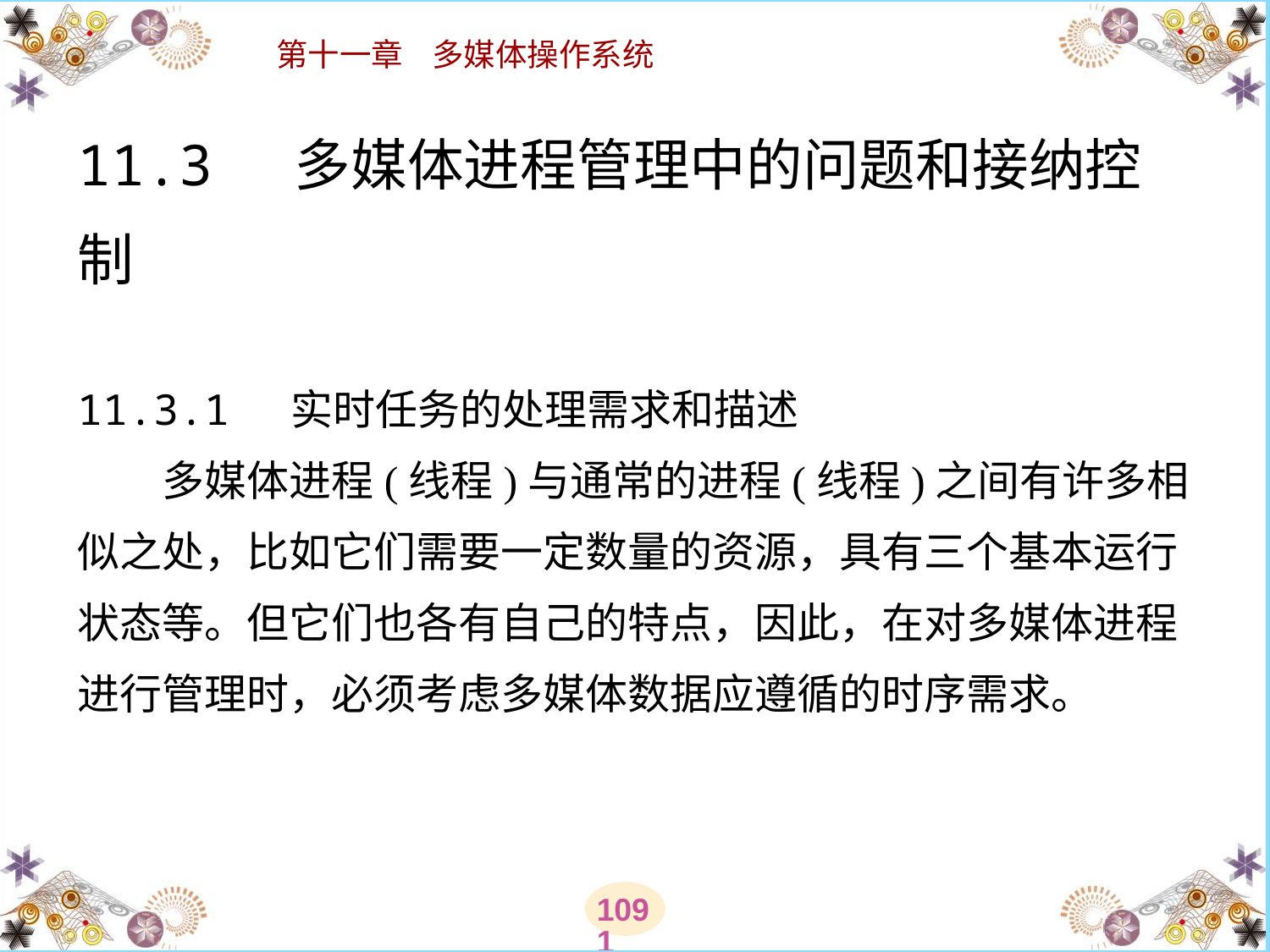

# 11.3  多媒体进程管理中的问题和接纳控制 11.3.1  实时任务的处理需求和描述 　　多媒体进程(线程)与通常的进程(线程)之间有许多相似之处，比如它们需要一定数量的资源，具有三个基本运行状态等。但它们也各有自己的特点，因此，在对多媒体进程进行管理时，必须考虑多媒体数据应遵循的时序需求。